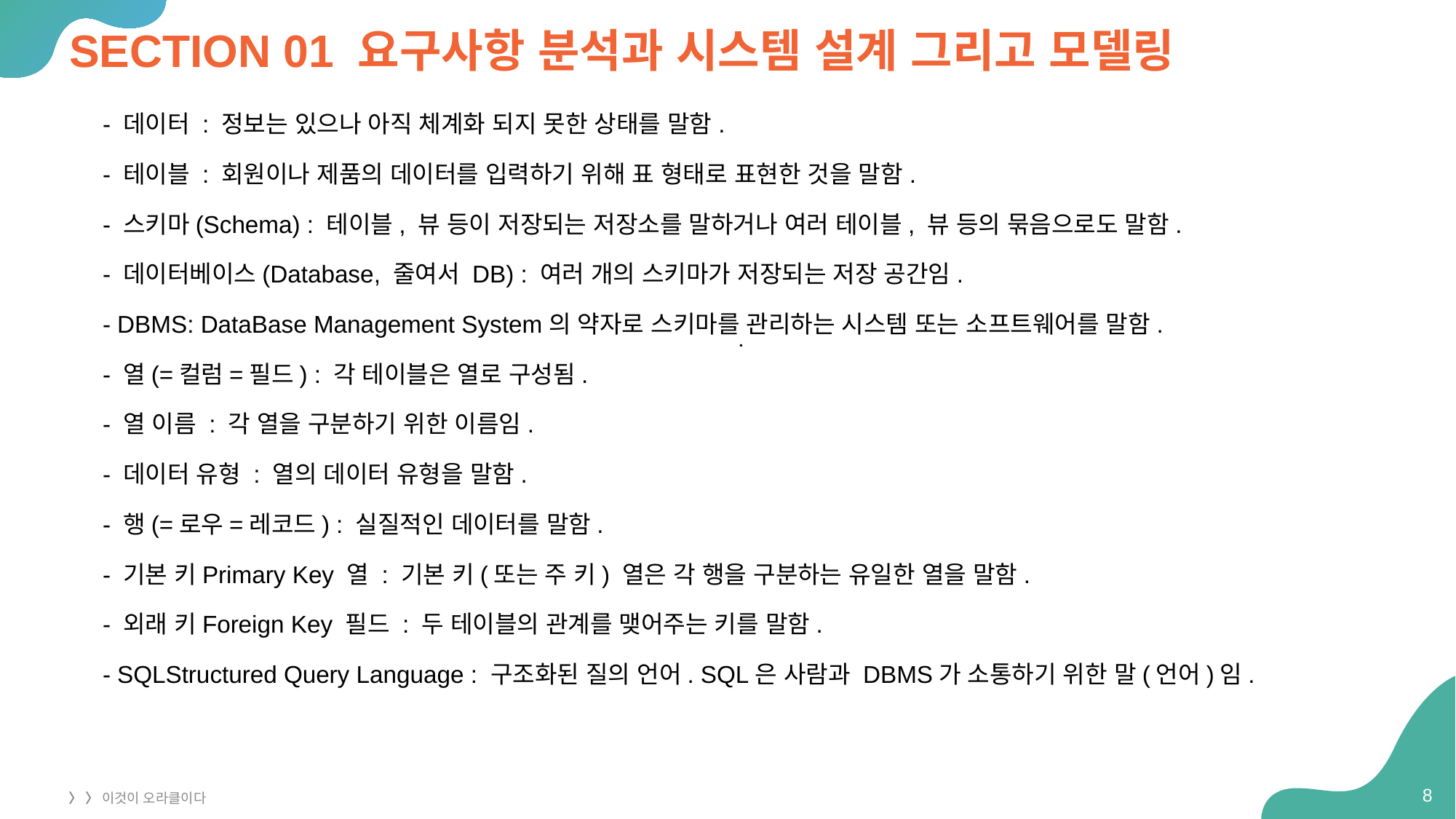

# SECTION 01 요구사항 분석과 시스템 설계 그리고 모델링
     - 데이터 : 정보는 있으나 아직 체계화 되지 못한 상태를 말함.
     - 테이블 : 회원이나 제품의 데이터를 입력하기 위해 표 형태로 표현한 것을 말함.
     - 스키마(Schema) : 테이블, 뷰 등이 저장되는 저장소를 말하거나 여러 테이블, 뷰 등의 묶음으로도 말함.
     - 데이터베이스(Database, 줄여서 DB) : 여러 개의 스키마가 저장되는 저장 공간임.
     - DBMS: DataBase Management System의 약자로 스키마를 관리하는 시스템 또는 소프트웨어를 말함.
     - 열(=컬럼=필드) : 각 테이블은 열로 구성됨.
     - 열 이름 : 각 열을 구분하기 위한 이름임.
     - 데이터 유형 : 열의 데이터 유형을 말함.
     - 행(=로우=레코드) : 실질적인 데이터를 말함.
     - 기본 키Primary Key 열 : 기본 키(또는 주 키) 열은 각 행을 구분하는 유일한 열을 말함.
     - 외래 키Foreign Key 필드 : 두 테이블의 관계를 맺어주는 키를 말함.
     - SQLStructured Query Language : 구조화된 질의 언어. SQL은 사람과 DBMS가 소통하기 위한 말(언어)임.

.
8
〉 〉 이것이 오라클이다